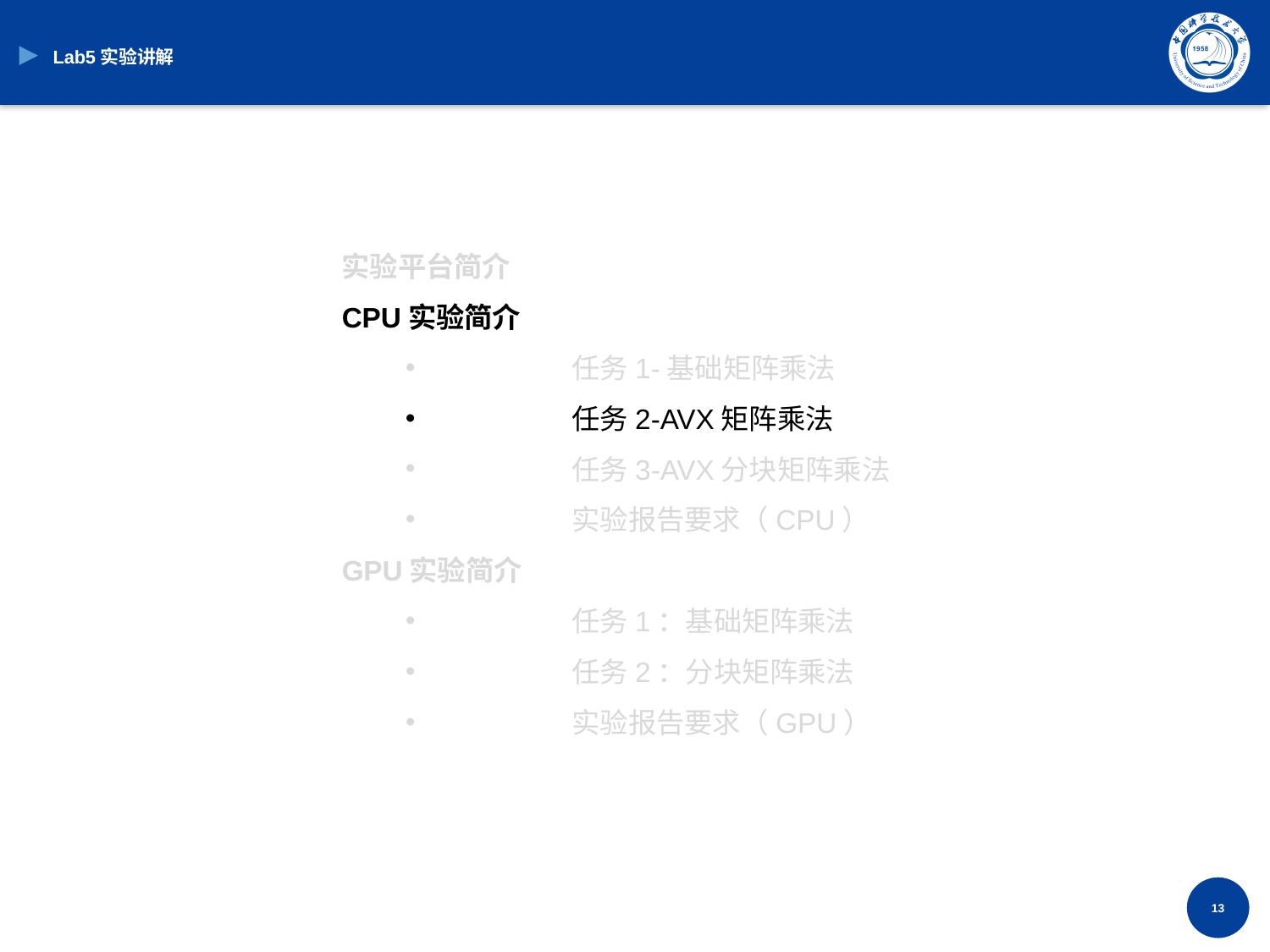

Lab5实验讲解

实验平台简介
CPU实验简介
	任务1-基础矩阵乘法
	任务2-AVX矩阵乘法
	任务3-AVX分块矩阵乘法
	实验报告要求（CPU）
GPU实验简介
	任务1：基础矩阵乘法
	任务2：分块矩阵乘法
	实验报告要求（GPU）